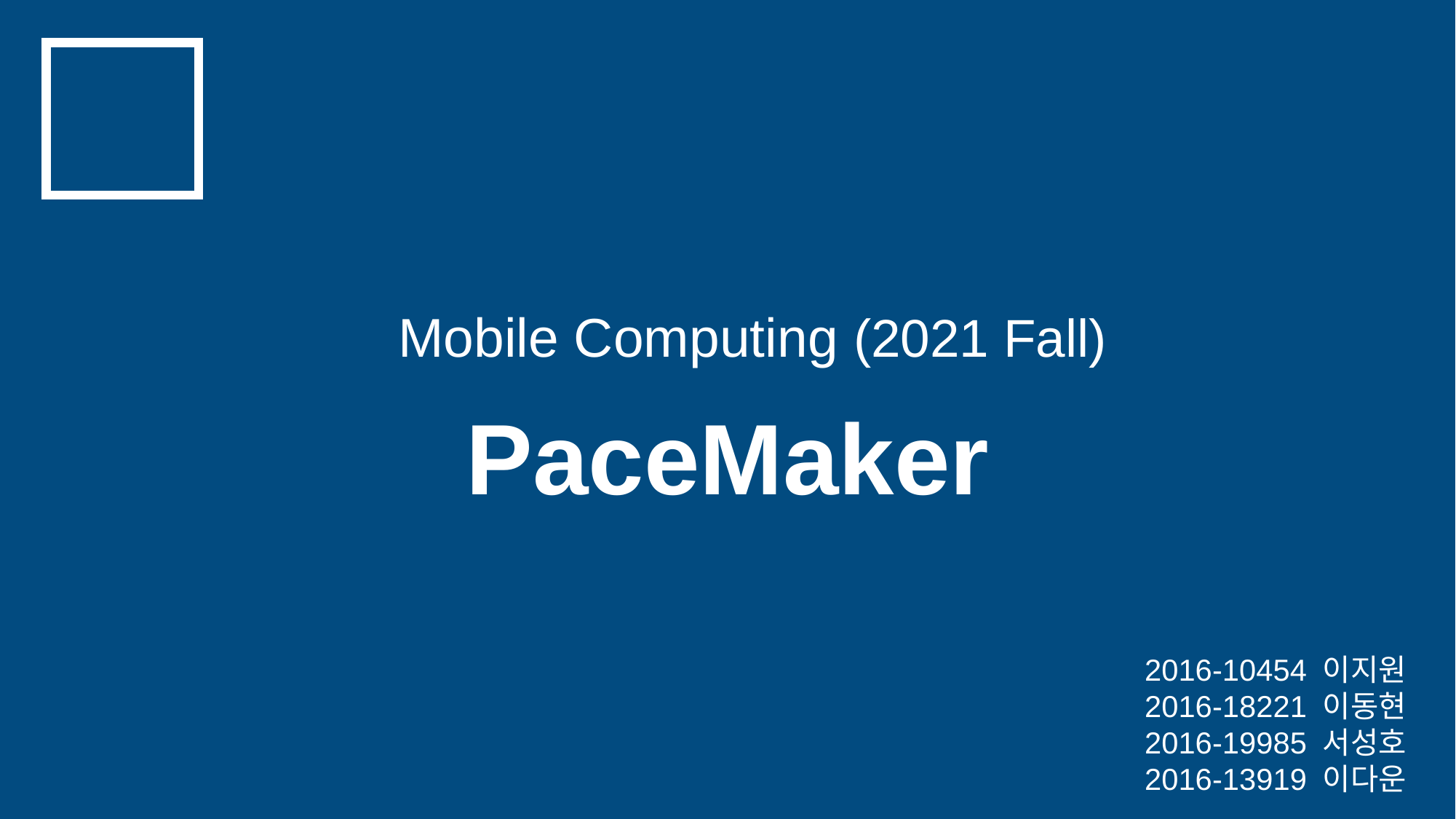

Mobile Computing (2021 Fall)
PaceMaker
2016-10454 이지원
2016-18221 이동현
2016-19985 서성호
2016-13919 이다운